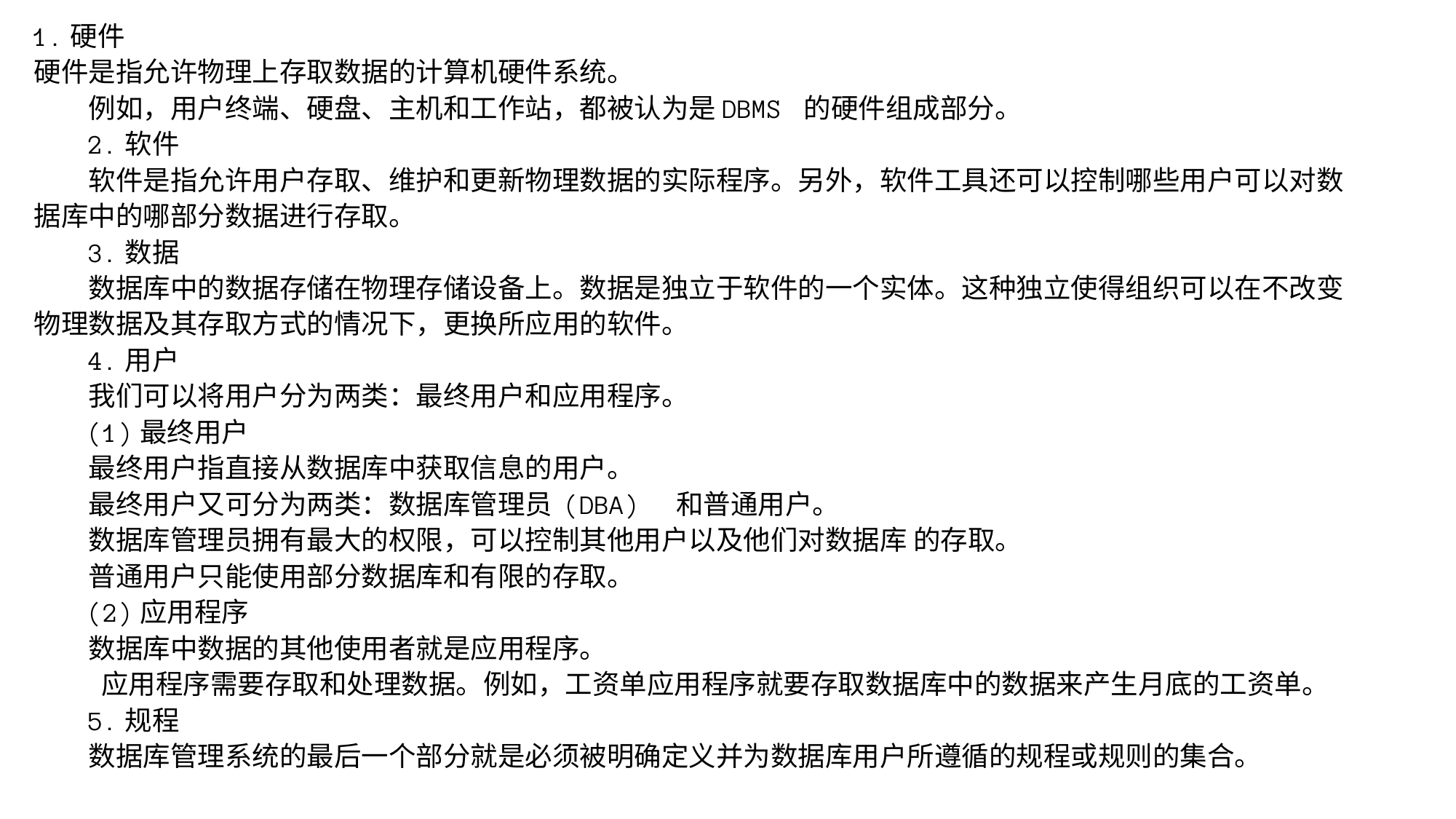

1.硬件
硬件是指允许物理上存取数据的计算机硬件系统。
例如，用户终端、硬盘、主机和工作站，都被认为是DBMS 的硬件组成部分。
2.软件
软件是指允许用户存取、维护和更新物理数据的实际程序。另外，软件工具还可以控制哪些用户可以对数据库中的哪部分数据进行存取。
3.数据
数据库中的数据存储在物理存储设备上。数据是独立于软件的一个实体。这种独立使得组织可以在不改变物理数据及其存取方式的情况下，更换所应用的软件。
4.用户
我们可以将用户分为两类：最终用户和应用程序。
(1)最终用户
最终用户指直接从数据库中获取信息的用户。
最终用户又可分为两类：数据库管理员 (DBA)  和普通用户。
数据库管理员拥有最大的权限，可以控制其他用户以及他们对数据库 的存取。
普通用户只能使用部分数据库和有限的存取。
(2)应用程序
数据库中数据的其他使用者就是应用程序。
 应用程序需要存取和处理数据。例如，工资单应用程序就要存取数据库中的数据来产生月底的工资单。
5.规程
数据库管理系统的最后一个部分就是必须被明确定义并为数据库用户所遵循的规程或规则的集合。